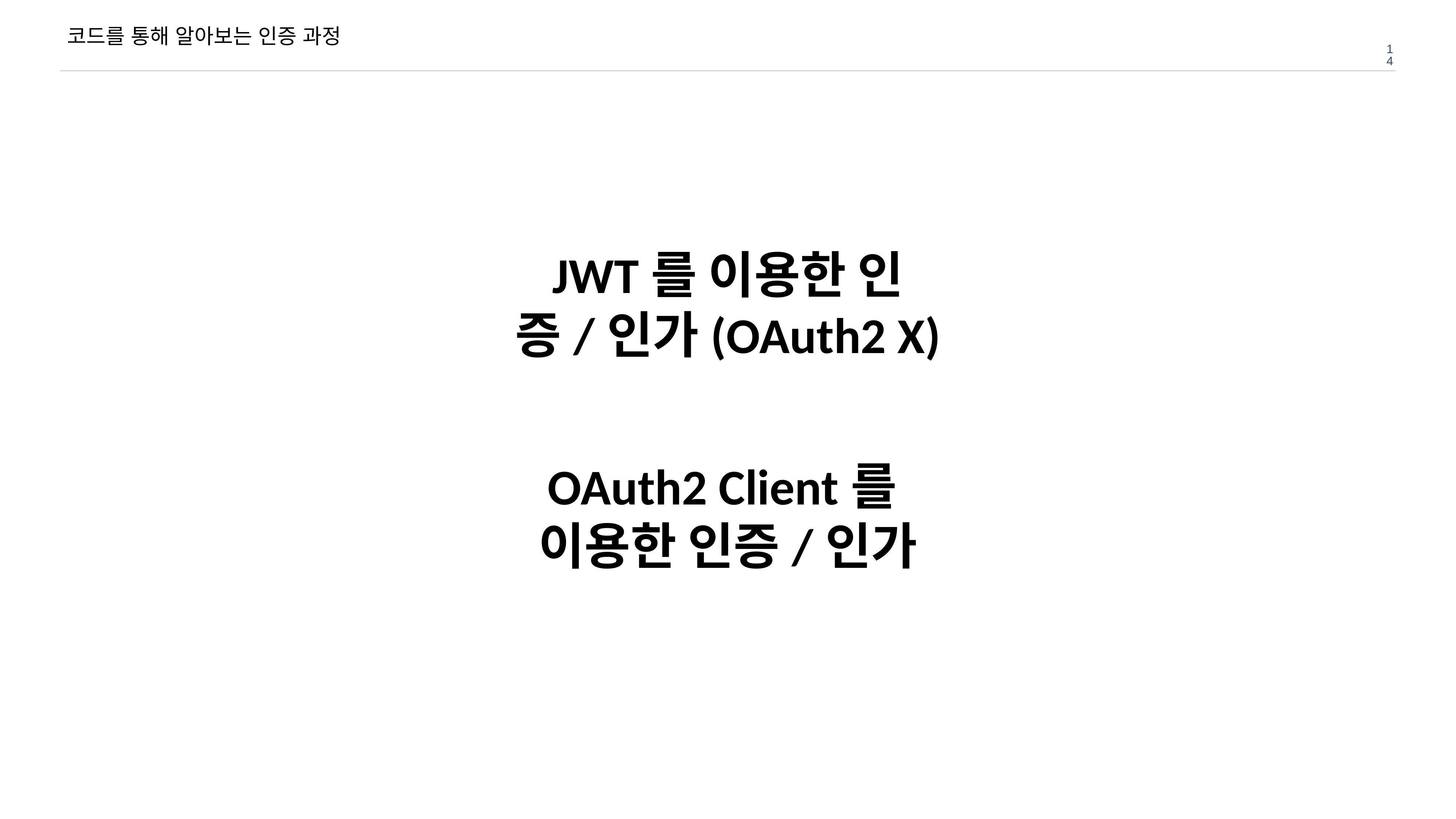

# 코드를 통해 알아보는 인증 과정
14
JWT를 이용한 인증/인가(OAuth2 X)
OAuth2 Client를
이용한 인증/인가